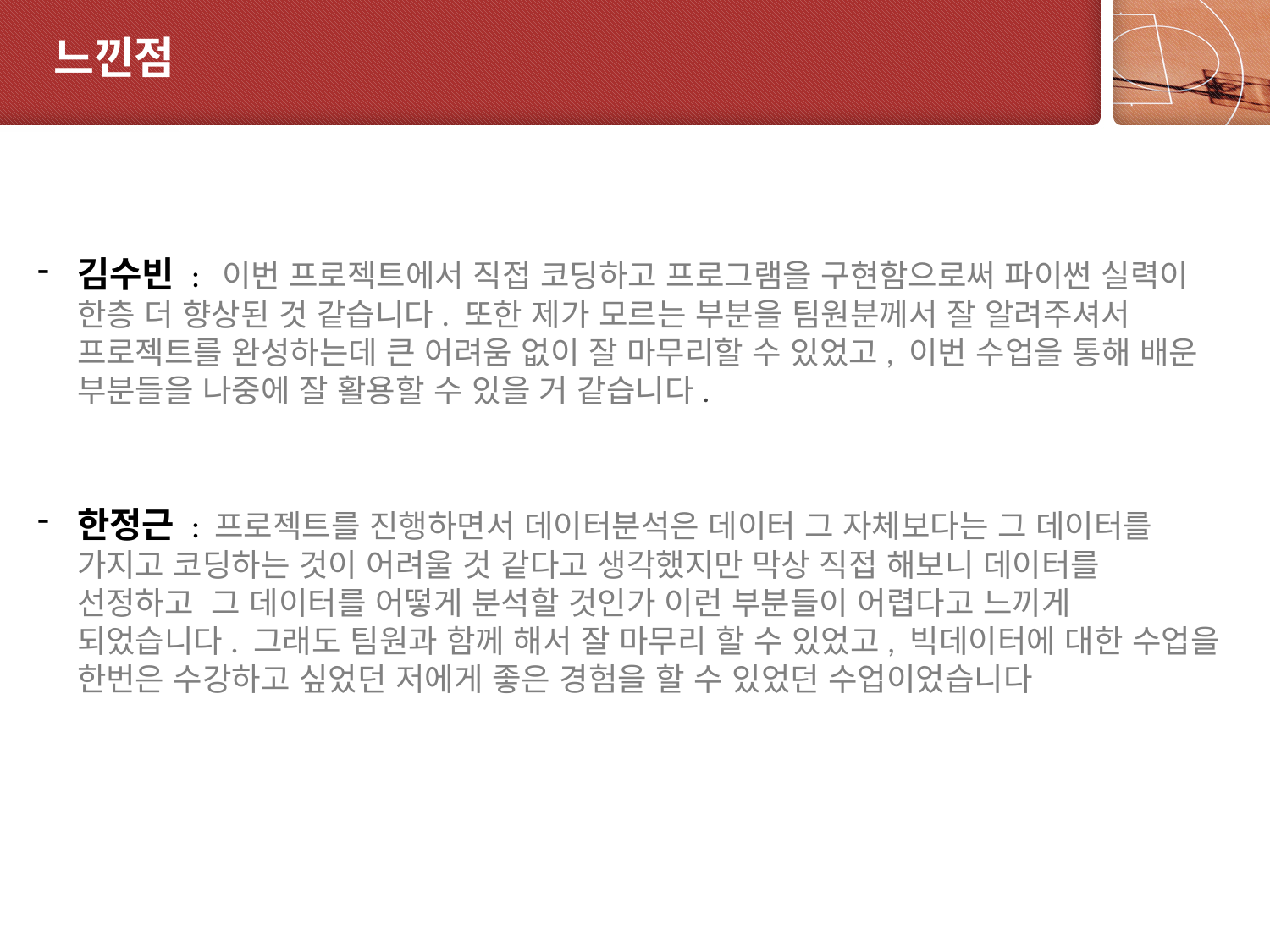

# 느낀점

김수빈 :  이번 프로젝트에서 직접 코딩하고 프로그램을 구현함으로써 파이썬 실력이 한층 더 향상된 것 같습니다. 또한 제가 모르는 부분을 팀원분께서 잘 알려주셔서 프로젝트를 완성하는데 큰 어려움 없이 잘 마무리할 수 있었고, 이번 수업을 통해 배운 부분들을 나중에 잘 활용할 수 있을 거 같습니다.
한정근 : 프로젝트를 진행하면서 데이터분석은 데이터 그 자체보다는 그 데이터를 가지고 코딩하는 것이 어려울 것 같다고 생각했지만 막상 직접 해보니 데이터를 선정하고  그 데이터를 어떻게 분석할 것인가 이런 부분들이 어렵다고 느끼게 되었습니다. 그래도 팀원과 함께 해서 잘 마무리 할 수 있었고, 빅데이터에 대한 수업을 한번은 수강하고 싶었던 저에게 좋은 경험을 할 수 있었던 수업이었습니다